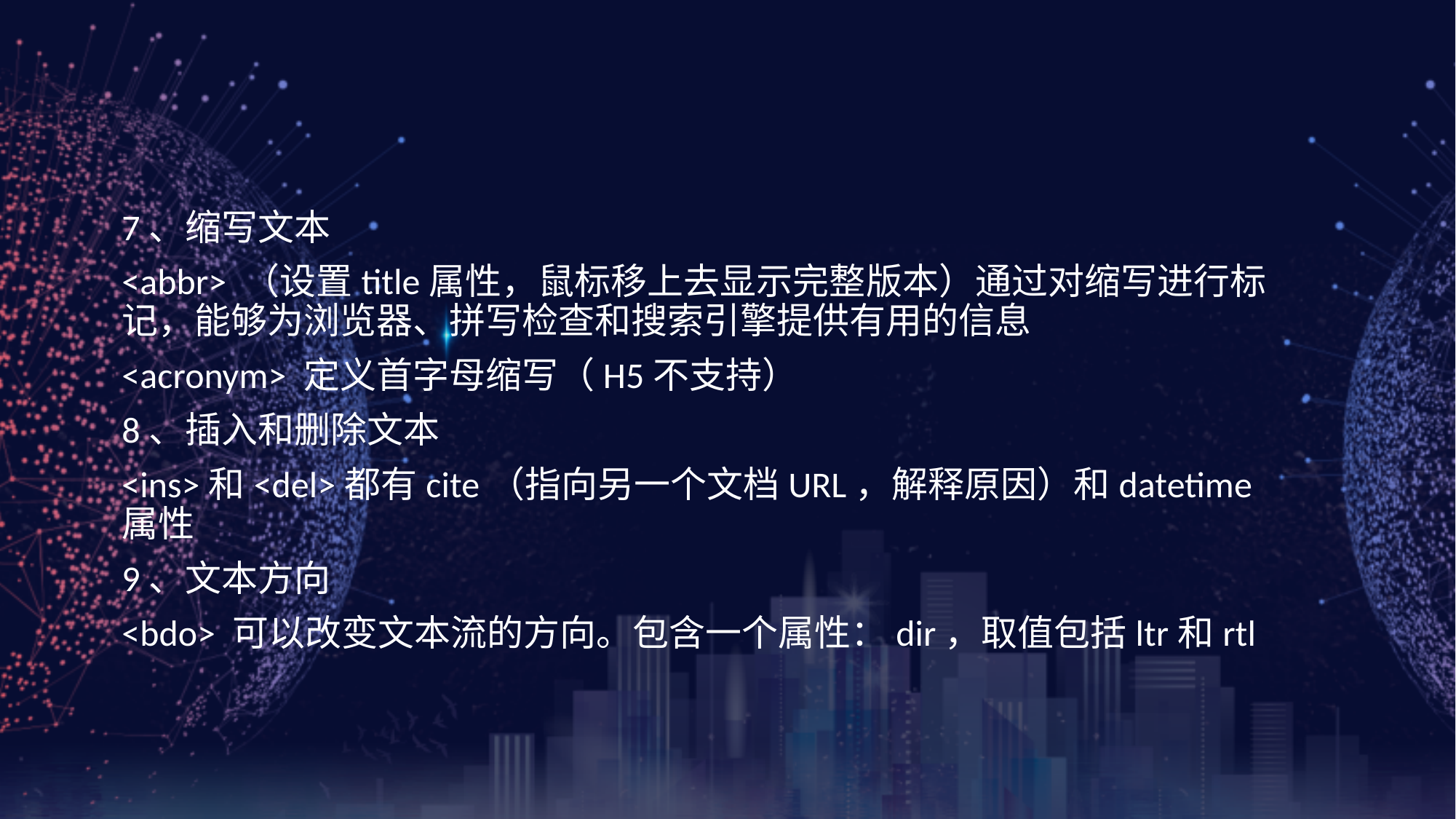

7、缩写文本
<abbr> （设置title属性，鼠标移上去显示完整版本）通过对缩写进行标记，能够为浏览器、拼写检查和搜索引擎提供有用的信息
<acronym> 定义首字母缩写（H5不支持）
8、插入和删除文本
<ins>和<del>都有cite（指向另一个文档URL，解释原因）和datetime属性
9、文本方向
<bdo> 可以改变文本流的方向。包含一个属性：dir，取值包括ltr和rtl